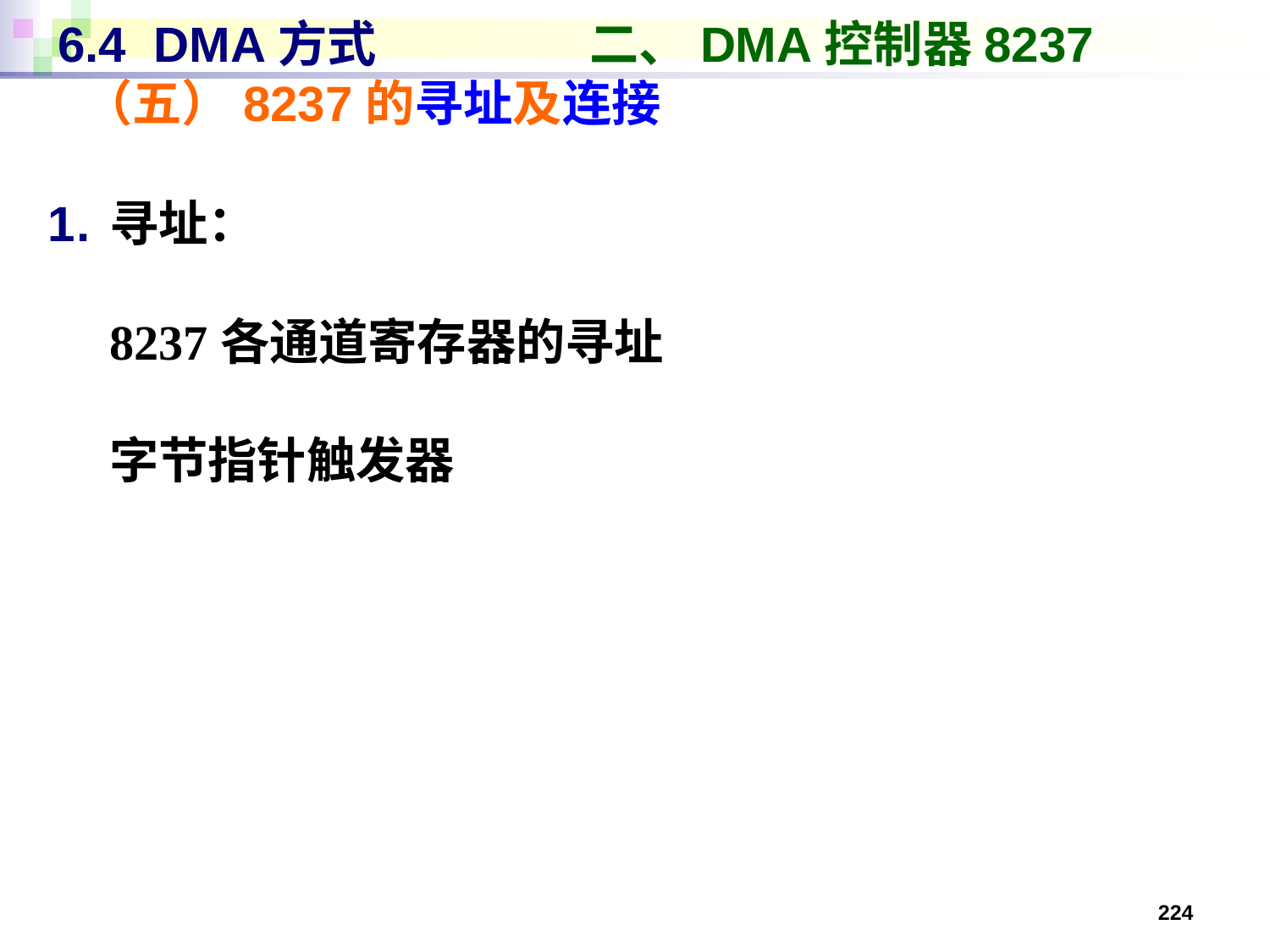

# 6.4  DMA方式                   二、DMA控制器8237 （五）8237的寻址及连接
寻址：
8237各通道寄存器的寻址
字节指针触发器
224